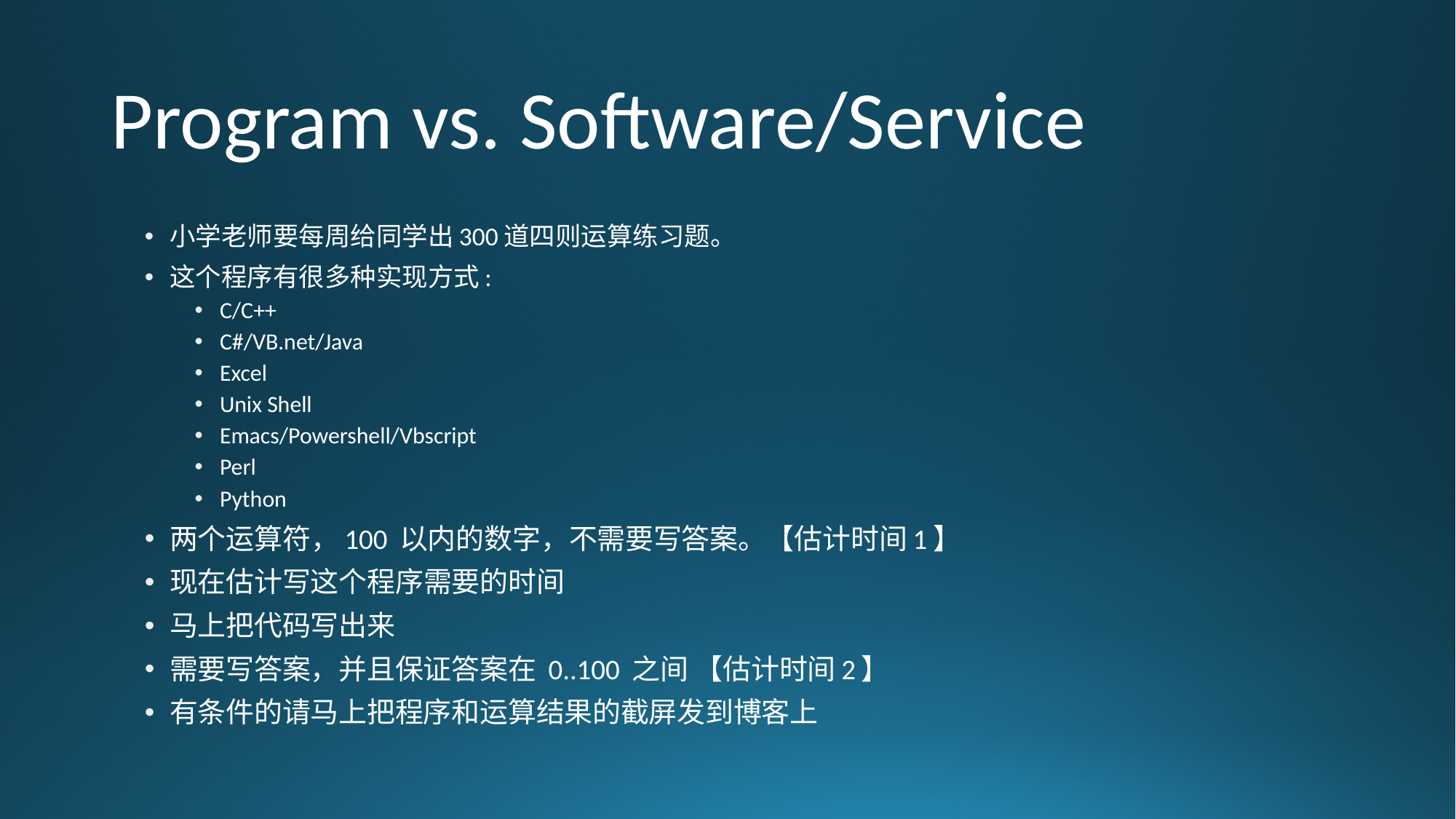

# Program vs. Software/Service
小学老师要每周给同学出300道四则运算练习题。
这个程序有很多种实现方式:
C/C++
C#/VB.net/Java
Excel
Unix Shell
Emacs/Powershell/Vbscript
Perl
Python
两个运算符，100 以内的数字，不需要写答案。【估计时间1】
现在估计写这个程序需要的时间
马上把代码写出来
需要写答案，并且保证答案在 0..100 之间 【估计时间2】
有条件的请马上把程序和运算结果的截屏发到博客上